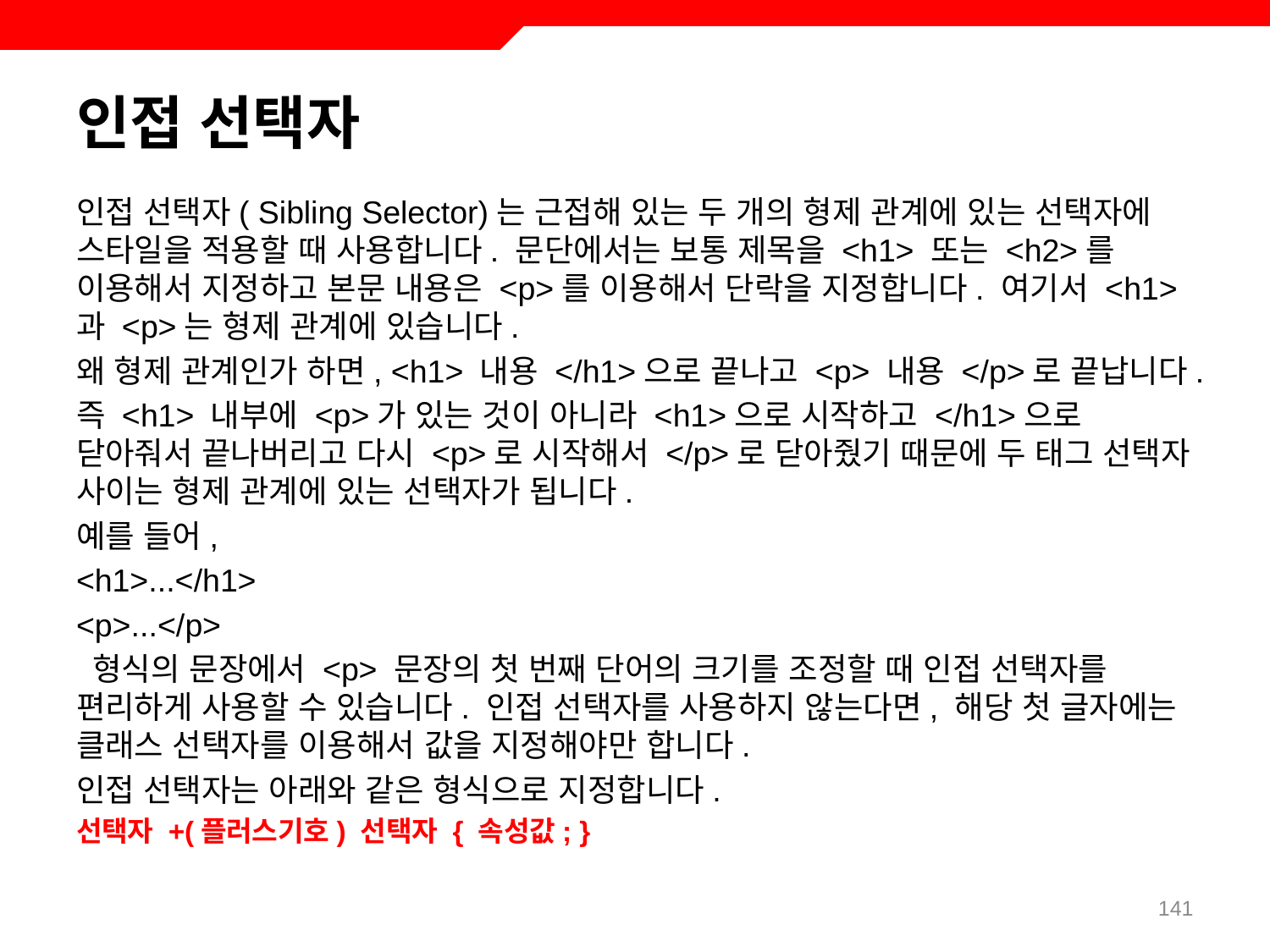

# 인접 선택자
인접 선택자( Sibling Selector)는 근접해 있는 두 개의 형제 관계에 있는 선택자에 스타일을 적용할 때 사용합니다. 문단에서는 보통 제목을 <h1> 또는 <h2>를 이용해서 지정하고 본문 내용은 <p>를 이용해서 단락을 지정합니다. 여기서 <h1>과 <p>는 형제 관계에 있습니다.
왜 형제 관계인가 하면, <h1> 내용 </h1>으로 끝나고 <p> 내용 </p>로 끝납니다.
즉 <h1> 내부에 <p>가 있는 것이 아니라 <h1>으로 시작하고 </h1>으로 닫아줘서 끝나버리고 다시 <p>로 시작해서 </p>로 닫아줬기 때문에 두 태그 선택자 사이는 형제 관계에 있는 선택자가 됩니다.
예를 들어,
<h1>...</h1>
<p>...</p>
 형식의 문장에서 <p> 문장의 첫 번째 단어의 크기를 조정할 때 인접 선택자를 편리하게 사용할 수 있습니다. 인접 선택자를 사용하지 않는다면, 해당 첫 글자에는 클래스 선택자를 이용해서 값을 지정해야만 합니다.
인접 선택자는 아래와 같은 형식으로 지정합니다.
선택자 +(플러스기호) 선택자 { 속성값; }
141